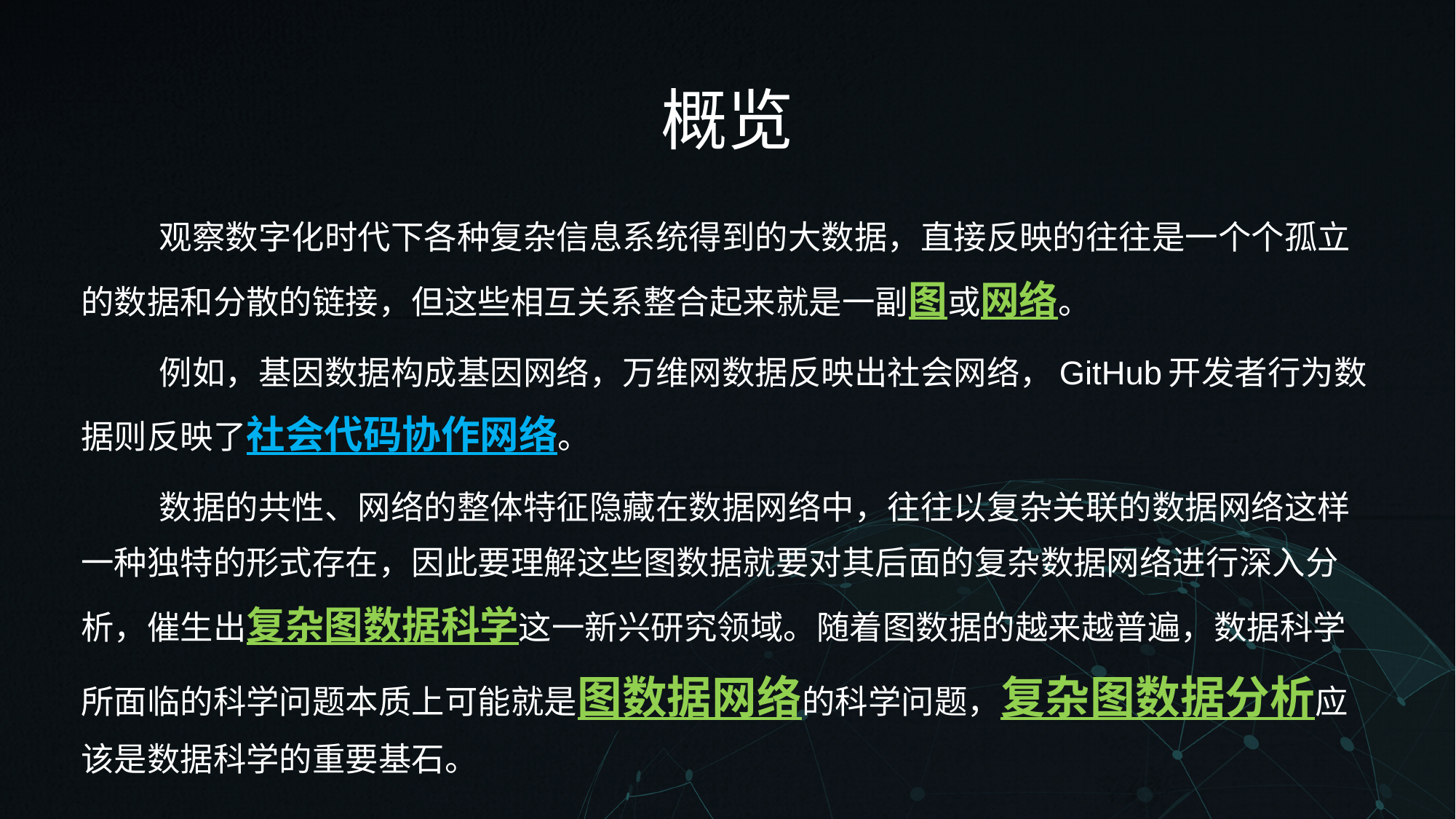

# 概览
观察数字化时代下各种复杂信息系统得到的大数据，直接反映的往往是一个个孤立的数据和分散的链接，但这些相互关系整合起来就是一副图或网络。
例如，基因数据构成基因网络，万维网数据反映出社会网络，GitHub开发者行为数据则反映了社会代码协作网络。
数据的共性、网络的整体特征隐藏在数据网络中，往往以复杂关联的数据网络这样一种独特的形式存在，因此要理解这些图数据就要对其后面的复杂数据网络进行深入分析，催生出复杂图数据科学这一新兴研究领域。随着图数据的越来越普遍，数据科学所面临的科学问题本质上可能就是图数据网络的科学问题，复杂图数据分析应该是数据科学的重要基石。